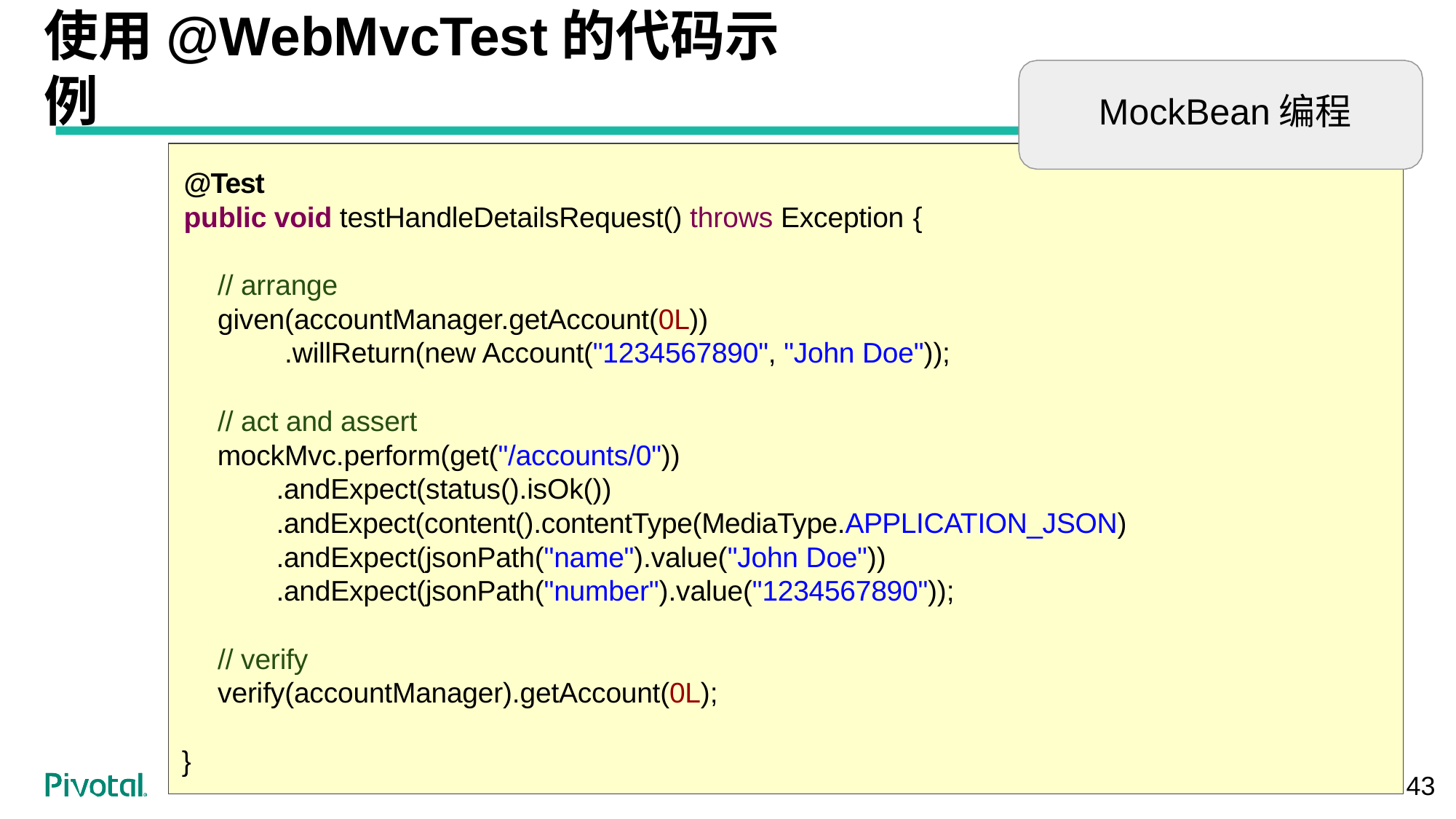

# 使用@WebMvcTest的代码示例

MockBean编程

@Test
public void testHandleDetailsRequest() throws Exception {

// arrange
given(accountManager.getAccount(0L))
.willReturn(new Account("1234567890", "John Doe"));

// act and assert
mockMvc.perform(get("/accounts/0"))
.andExpect(status().isOk())
.andExpect(content().contentType(MediaType.APPLICATION_JSON)
.andExpect(jsonPath("name").value("John Doe"))
.andExpect(jsonPath("number").value("1234567890"));

// verify
verify(accountManager).getAccount(0L);

}
43